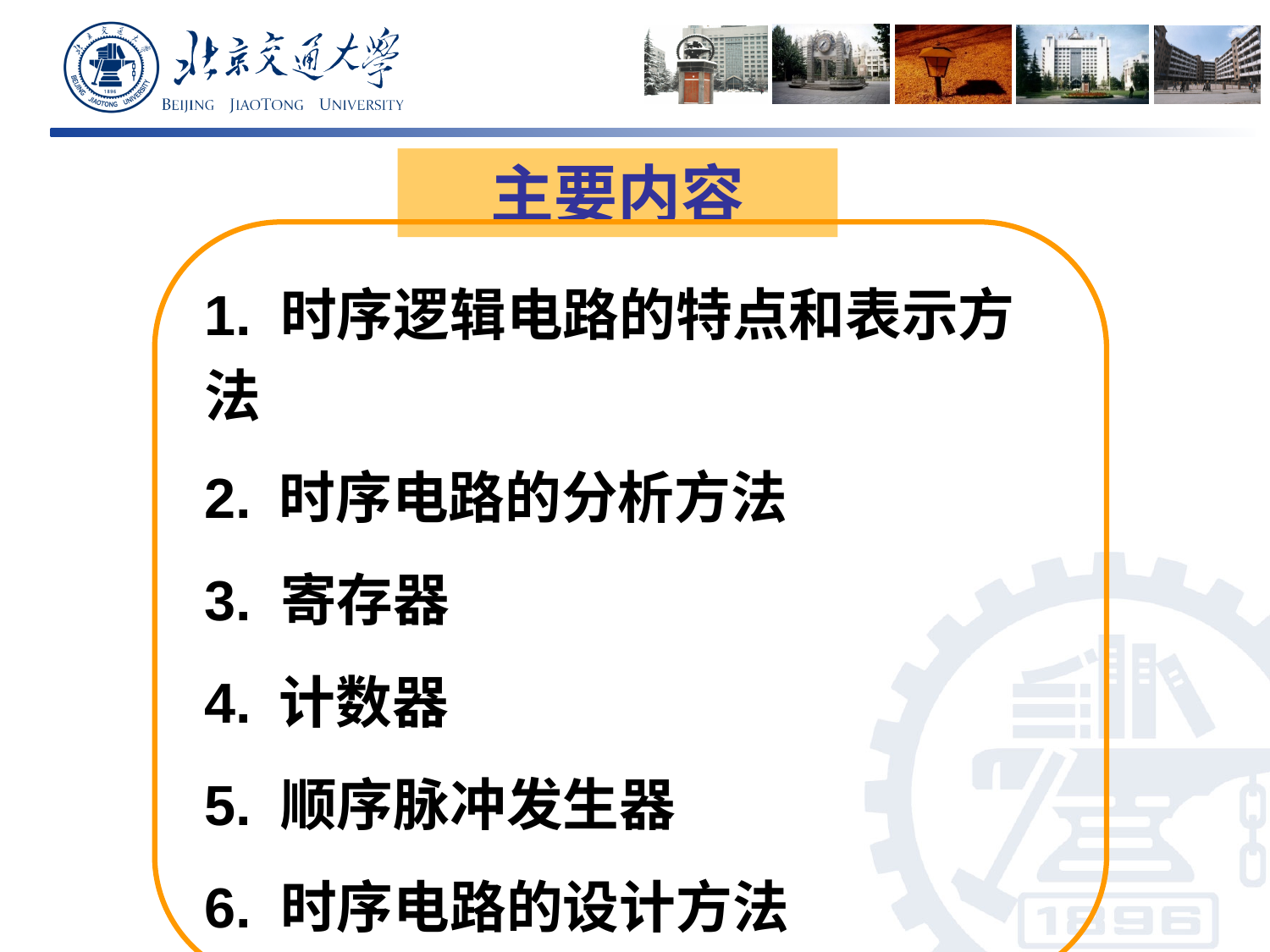

主要内容
1. 时序逻辑电路的特点和表示方法
2. 时序电路的分析方法
3. 寄存器
4. 计数器
5. 顺序脉冲发生器
6. 时序电路的设计方法